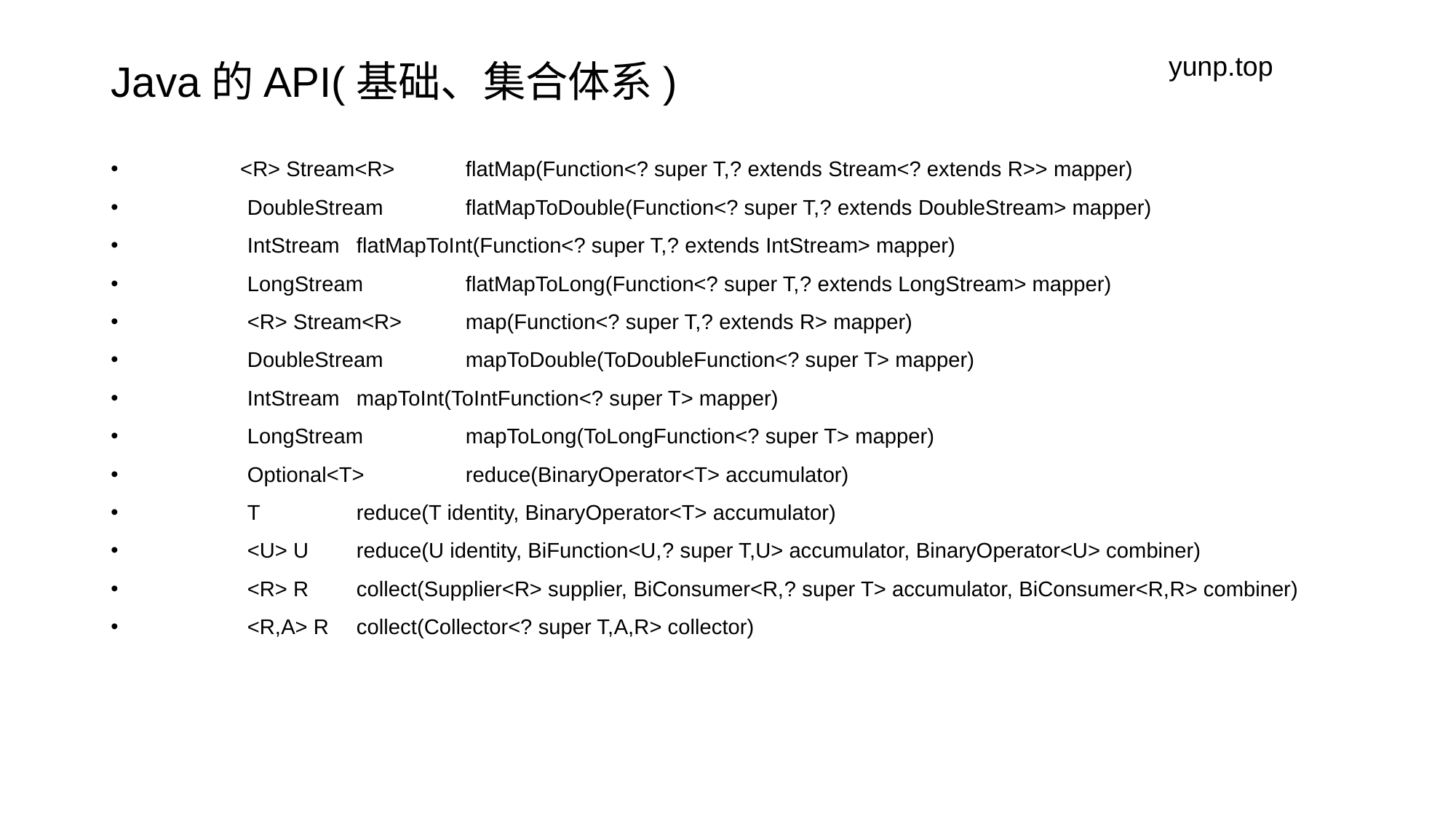

# Java的API(基础、集合体系)
yunp.top
                 <R> Stream<R> 	flatMap​(Function<? super T,​? extends Stream<? extends R>> mapper)
	DoubleStream 	flatMapToDouble​(Function<? super T,​? extends DoubleStream> mapper)
	IntStream 	flatMapToInt​(Function<? super T,​? extends IntStream> mapper)
	LongStream 	flatMapToLong​(Function<? super T,​? extends LongStream> mapper)
	<R> Stream<R> 	map​(Function<? super T,​? extends R> mapper)
	DoubleStream 	mapToDouble​(ToDoubleFunction<? super T> mapper)
	IntStream 	mapToInt​(ToIntFunction<? super T> mapper)
	LongStream 	mapToLong​(ToLongFunction<? super T> mapper)
	Optional<T> 	reduce​(BinaryOperator<T> accumulator)
	T 	reduce​(T identity, BinaryOperator<T> accumulator)
	<U> U 	reduce​(U identity, BiFunction<U,​? super T,​U> accumulator, BinaryOperator<U> combiner)
	<R> R 	collect​(Supplier<R> supplier, BiConsumer<R,​? super T> accumulator, BiConsumer<R,​R> combiner)
	<R,​A> R 	collect​(Collector<? super T,​A,​R> collector)